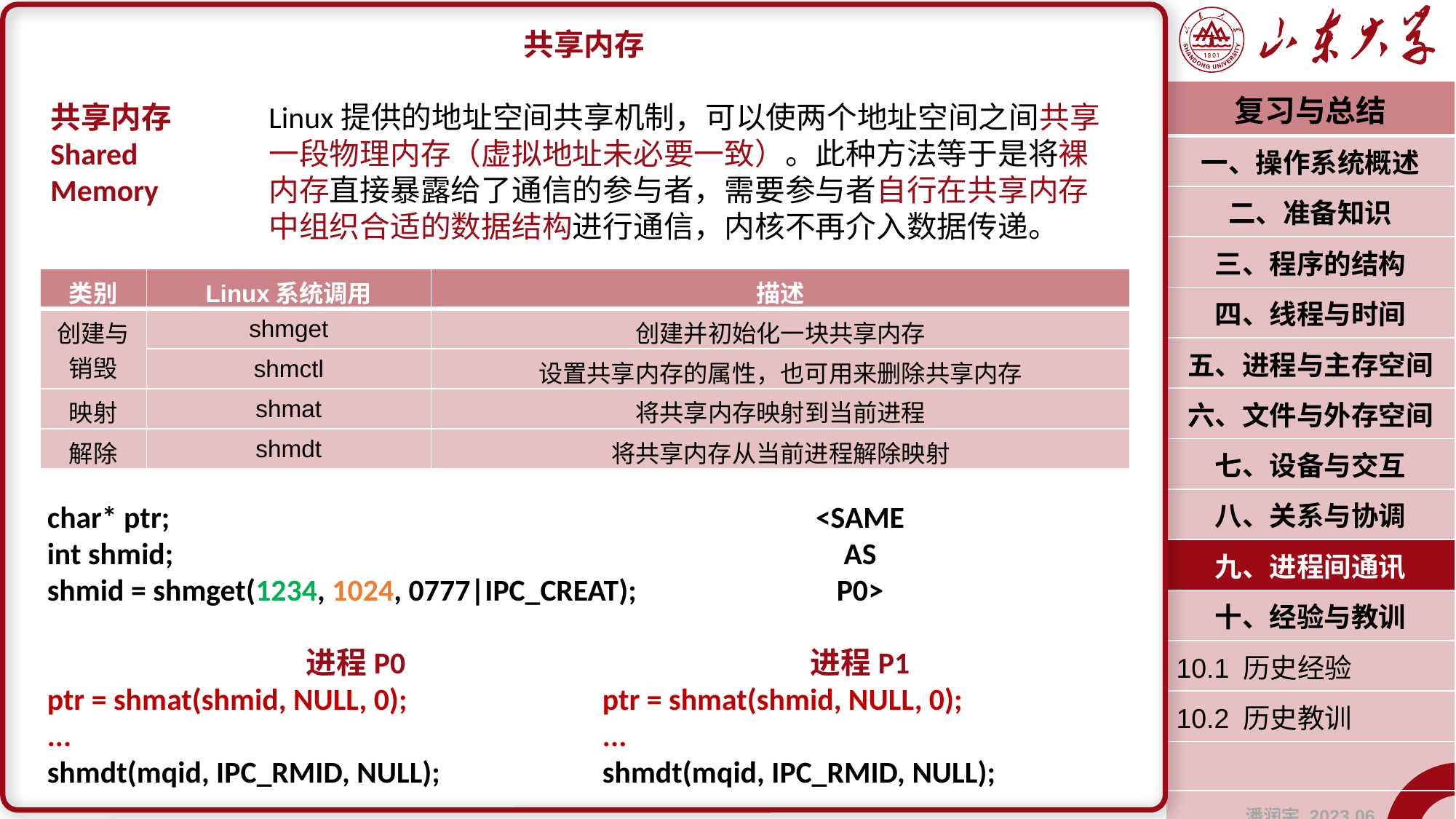

共享内存

共享内存	Linux提供的地址空间共享机制，可以使两个地址空间之间共享
Shared		一段物理内存（虚拟地址未必要一致）。此种方法等于是将裸
Memory		内存直接暴露给了通信的参与者，需要参与者自行在共享内存		中组织合适的数据结构进行通信，内核不再介入数据传递。
| 复习与总结 |
| --- |
| 一、操作系统概述 |
| 二、准备知识 |
| 三、程序的结构 |
| 四、线程与时间 |
| 五、进程与主存空间 |
| 六、文件与外存空间 |
| 七、设备与交互 |
| 八、关系与协调 |
| 九、进程间通讯 |
| 十、经验与教训 |
| 10.1 历史经验 |
| 10.2 历史教训 |
|  |
| 潘润宇 2023.06 |
| 类别 | Linux系统调用 | 描述 |
| --- | --- | --- |
| 创建与 销毁 | shmget | 创建并初始化一块共享内存 |
|  | shmctl | 设置共享内存的属性，也可用来删除共享内存 |
| 映射 | shmat | 将共享内存映射到当前进程 |
| 解除 | shmdt | 将共享内存从当前进程解除映射 |
char* ptr;
int shmid;
shmid = shmget(1234, 1024, 0777|IPC_CREAT);

进程P0
ptr = shmat(shmid, NULL, 0);
...
shmdt(mqid, IPC_RMID, NULL);
<SAME
AS
P0>

进程P1
ptr = shmat(shmid, NULL, 0);
...
shmdt(mqid, IPC_RMID, NULL);